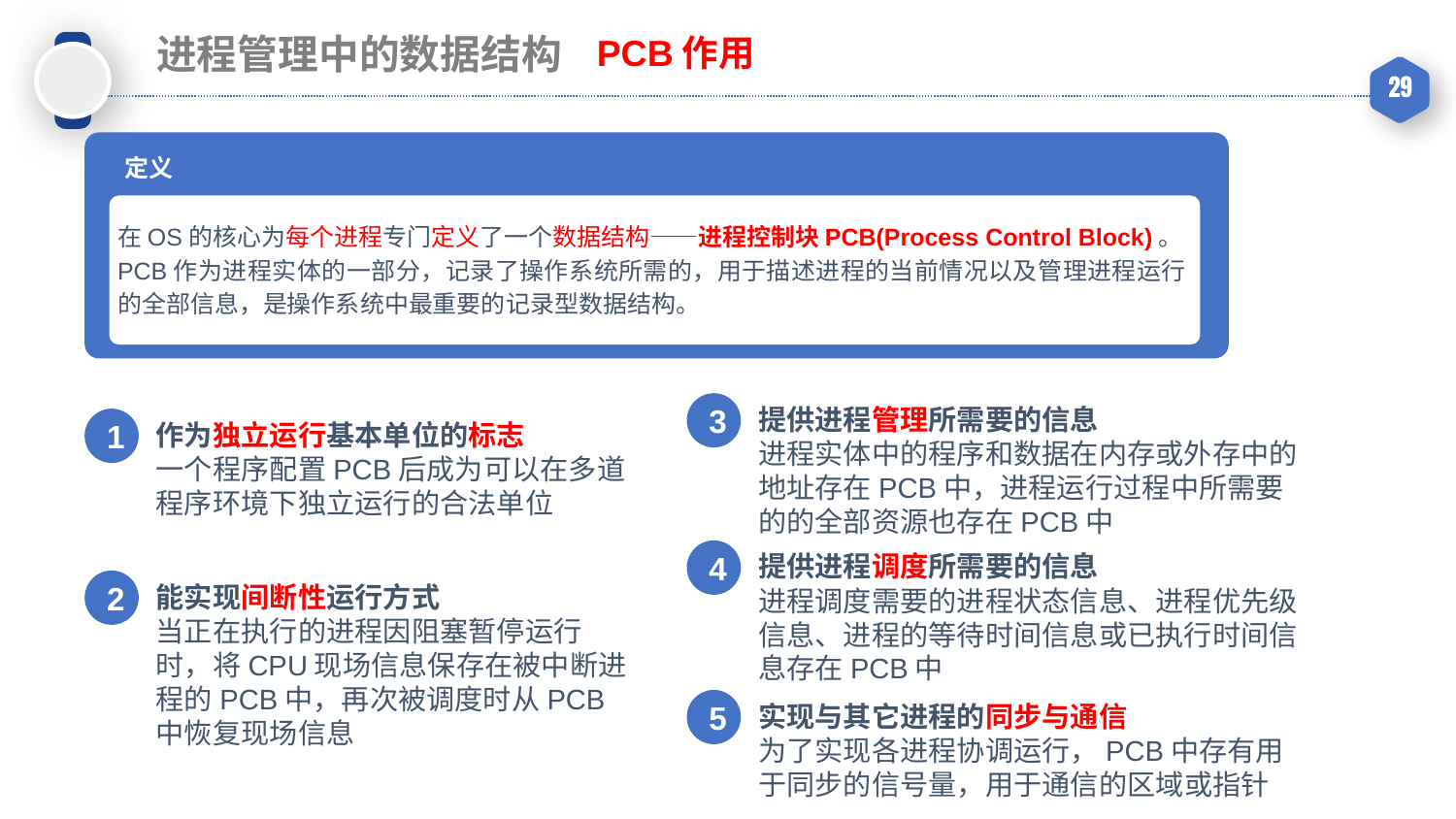

进程管理中的数据结构
PCB作用

定义

在OS的核心为每个进程专门定义了一个数据结构——进程控制块PCB(Process Control Block)。PCB作为进程实体的一部分，记录了操作系统所需的，用于描述进程的当前情况以及管理进程运行的全部信息，是操作系统中最重要的记录型数据结构。
3
提供进程管理所需要的信息
进程实体中的程序和数据在内存或外存中的地址存在PCB中，进程运行过程中所需要的的全部资源也存在PCB中
1
作为独立运行基本单位的标志
一个程序配置PCB后成为可以在多道程序环境下独立运行的合法单位
4
提供进程调度所需要的信息
进程调度需要的进程状态信息、进程优先级信息、进程的等待时间信息或已执行时间信息存在PCB中
2
能实现间断性运行方式
当正在执行的进程因阻塞暂停运行时，将CPU现场信息保存在被中断进程的PCB中，再次被调度时从PCB中恢复现场信息
5
实现与其它进程的同步与通信
为了实现各进程协调运行，PCB中存有用于同步的信号量，用于通信的区域或指针